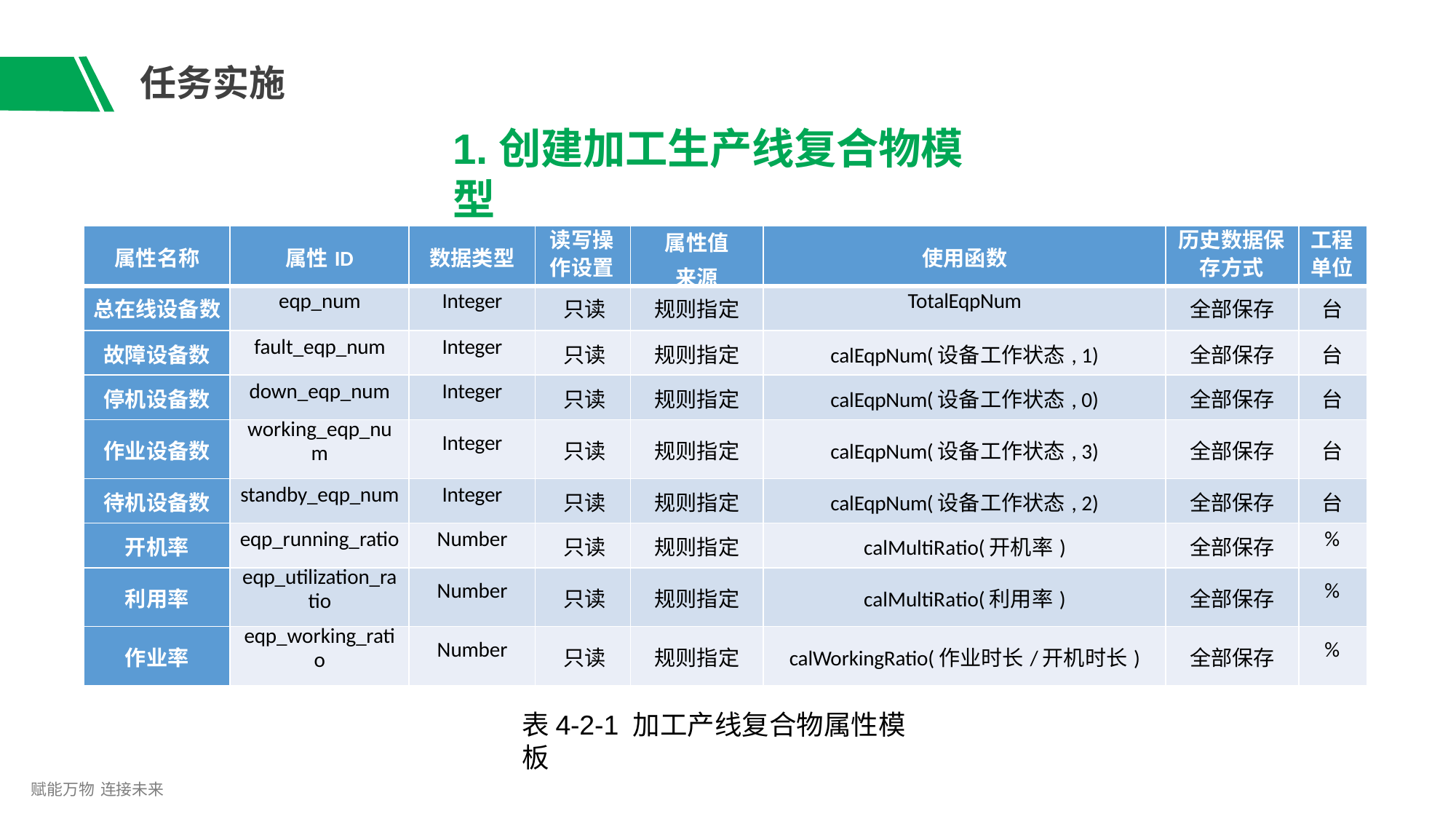

# 任务实施
1.创建加工生产线复合物模型
| 属性名称 | 属性ID | 数据类型 | 读写操 作设置 | 属性值 来源 | 使用函数 | 历史数据保 存方式 | 工程 单位 |
| --- | --- | --- | --- | --- | --- | --- | --- |
| 总在线设备数 | eqp\_num | Integer | 只读 | 规则指定 | TotalEqpNum | 全部保存 | 台 |
| 故障设备数 | fault\_eqp\_num | Integer | 只读 | 规则指定 | calEqpNum(设备工作状态, 1) | 全部保存 | 台 |
| 停机设备数 | down\_eqp\_num | Integer | 只读 | 规则指定 | calEqpNum(设备工作状态, 0) | 全部保存 | 台 |
| 作业设备数 | working\_eqp\_nu m | Integer | 只读 | 规则指定 | calEqpNum(设备工作状态, 3) | 全部保存 | 台 |
| 待机设备数 | standby\_eqp\_num | Integer | 只读 | 规则指定 | calEqpNum(设备工作状态, 2) | 全部保存 | 台 |
| 开机率 | eqp\_running\_ratio | Number | 只读 | 规则指定 | calMultiRatio(开机率) | 全部保存 | % |
| 利用率 | eqp\_utilization\_ra tio | Number | 只读 | 规则指定 | calMultiRatio(利用率) | 全部保存 | % |
| 作业率 | eqp\_working\_rati o | Number | 只读 | 规则指定 | calWorkingRatio(作业时长/开机时长) | 全部保存 | % |
表4-2-1 加工产线复合物属性模板
赋能万物 连接未来